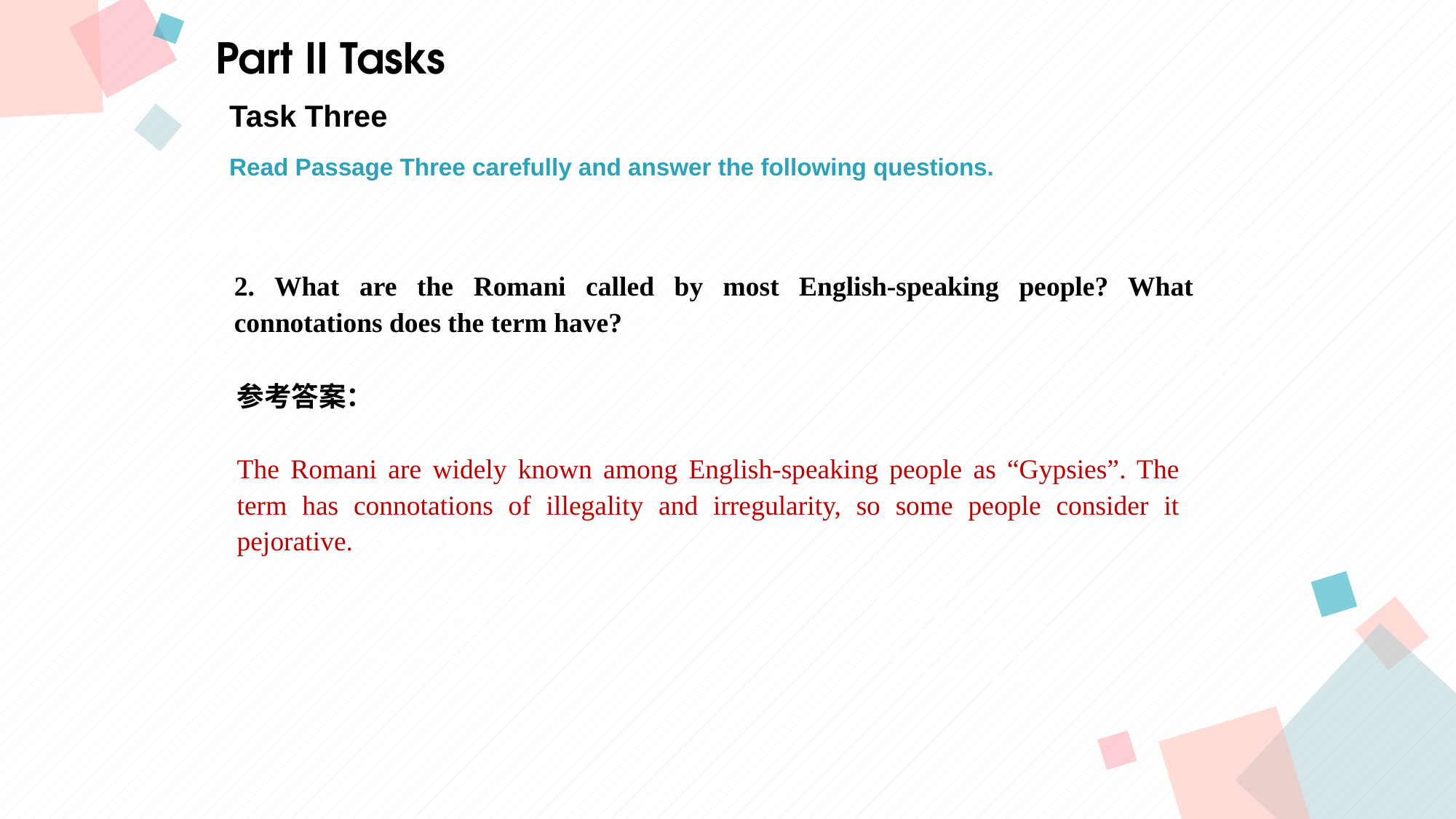

Part II Tasks
Task Three

Read Passage Three carefully and answer the following questions.
点击此处添加标题
点击此处添加标题
2. What are the Romani called by most English-speaking people? What connotations does the term have?
标题数字等都可以通过点击和重新输入进行更改，顶部“开始”面板中可以对字体、字号、颜色等进行修改。建议正文8-14号字，1.3倍字间距。
标题数字等都可以通过点击和重新输入进行更改，顶部“开始”面板中可以对字体、字号、颜色等进行修改。建议正文8-14号字，1.3倍字间距。
标题数字等都可以通过点击和重新输入进行更改，顶部“开始”面板中可以对字体、字号、颜色等进行修改。建议正文8-14号字，1.3倍字间距。
参考答案：

The Romani are widely known among English-speaking people as “Gypsies”. The term has connotations of illegality and irregularity, so some people consider it pejorative.
点击此处添加标题
标题数字等都可以通过点击和重新输入进行更改，顶部“开始”面板中可以对字体、字号、颜色等进行修改。建议正文8-14号字，1.3倍字间距。
标题数字等都可以通过点击和重新输入进行更改，顶部“开始”面板中可以对字体、字号、颜色等进行修改。建议正文8-14号字，1.3倍字间距。